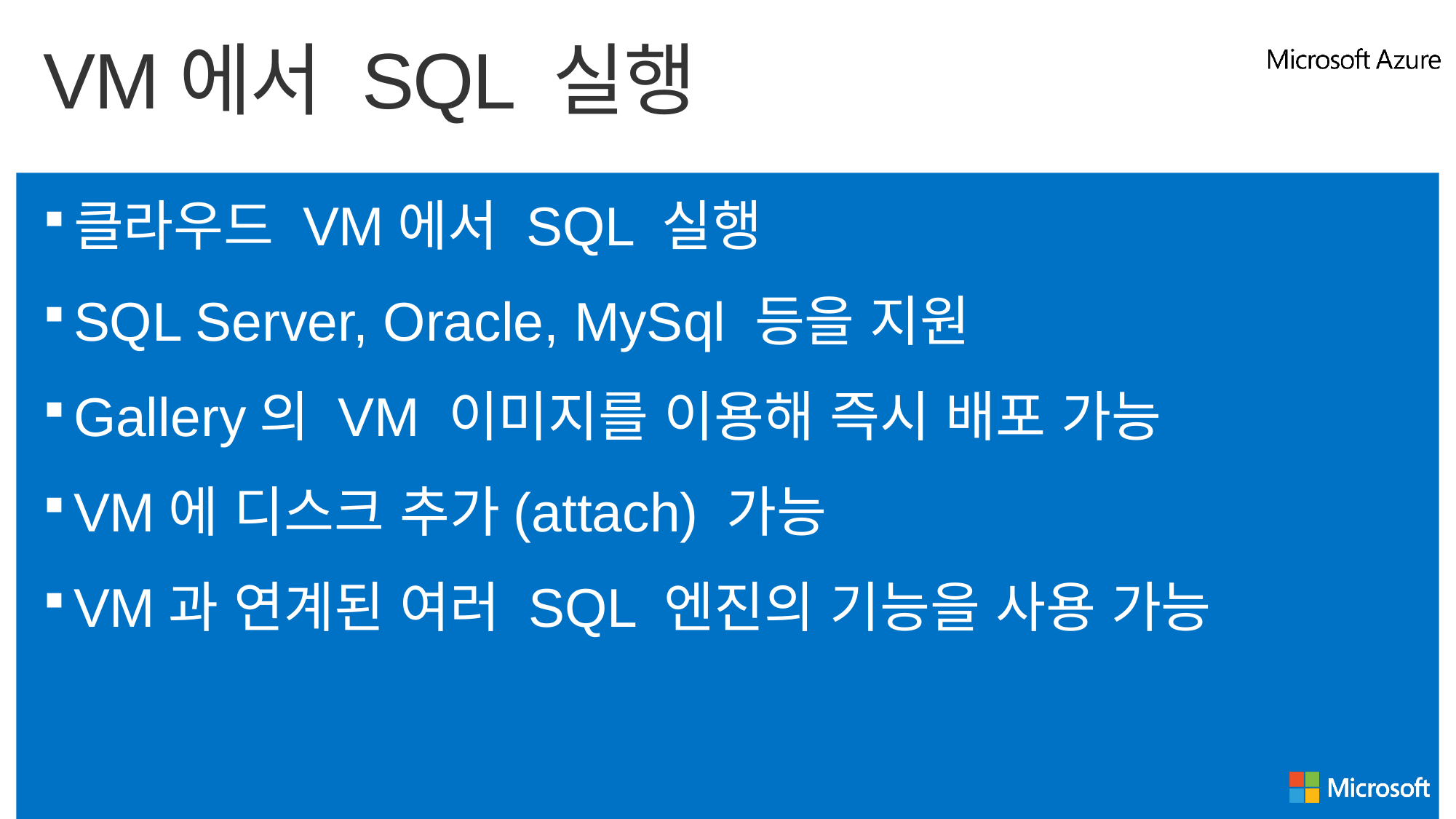

# VM에서 SQL 실행
클라우드 VM에서 SQL 실행
SQL Server, Oracle, MySql 등을 지원
Gallery의 VM 이미지를 이용해 즉시 배포 가능
VM에 디스크 추가(attach) 가능
VM과 연계된 여러 SQL 엔진의 기능을 사용 가능